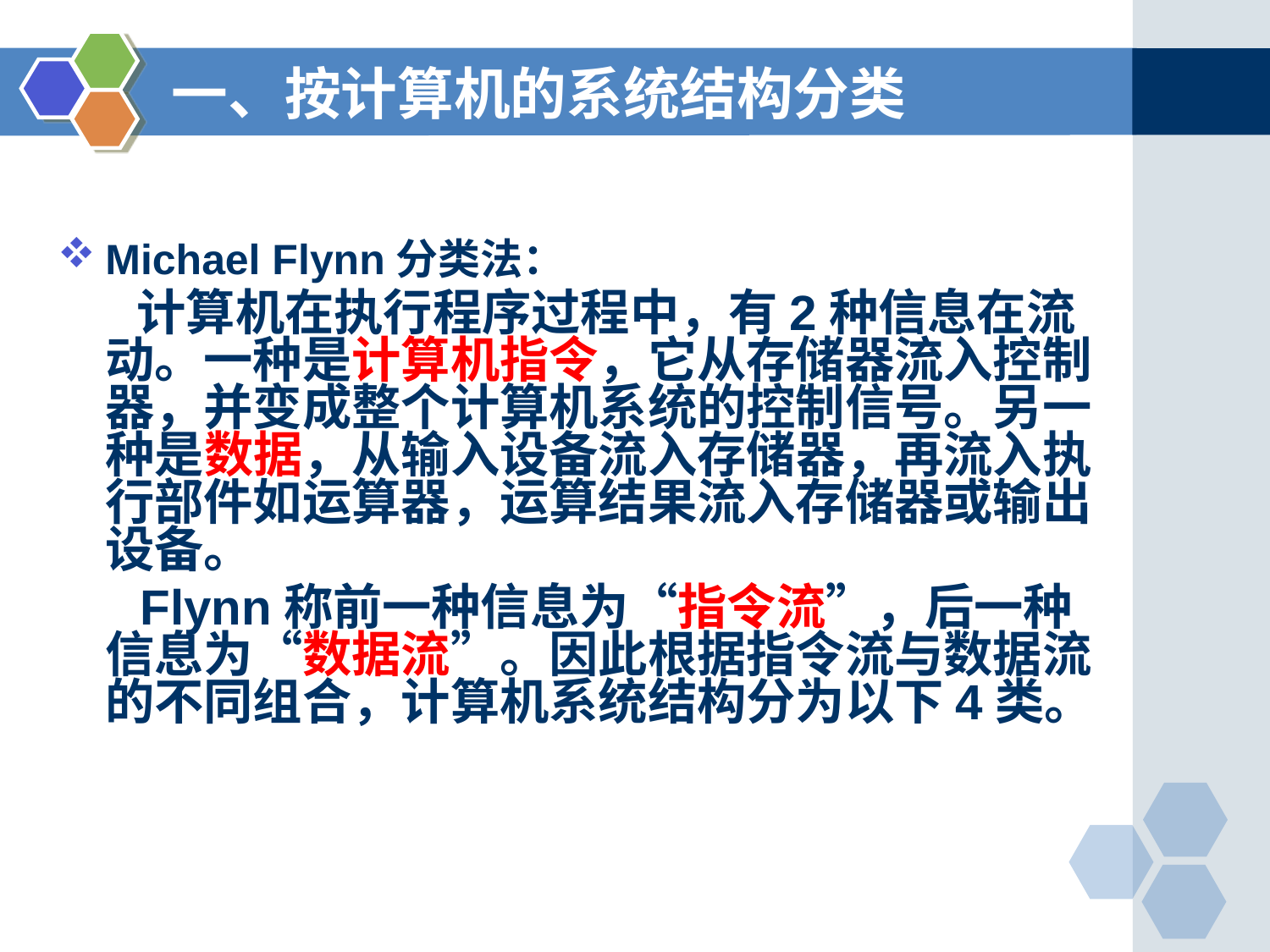

# 一、按计算机的系统结构分类
Michael Flynn分类法：
      计算机在执行程序过程中，有2种信息在流动。一种是计算机指令，它从存储器流入控制器，并变成整个计算机系统的控制信号。另一种是数据，从输入设备流入存储器，再流入执行部件如运算器，运算结果流入存储器或输出设备。
      Flynn称前一种信息为“指令流”，后一种信息为“数据流”。因此根据指令流与数据流的不同组合，计算机系统结构分为以下4类。
34